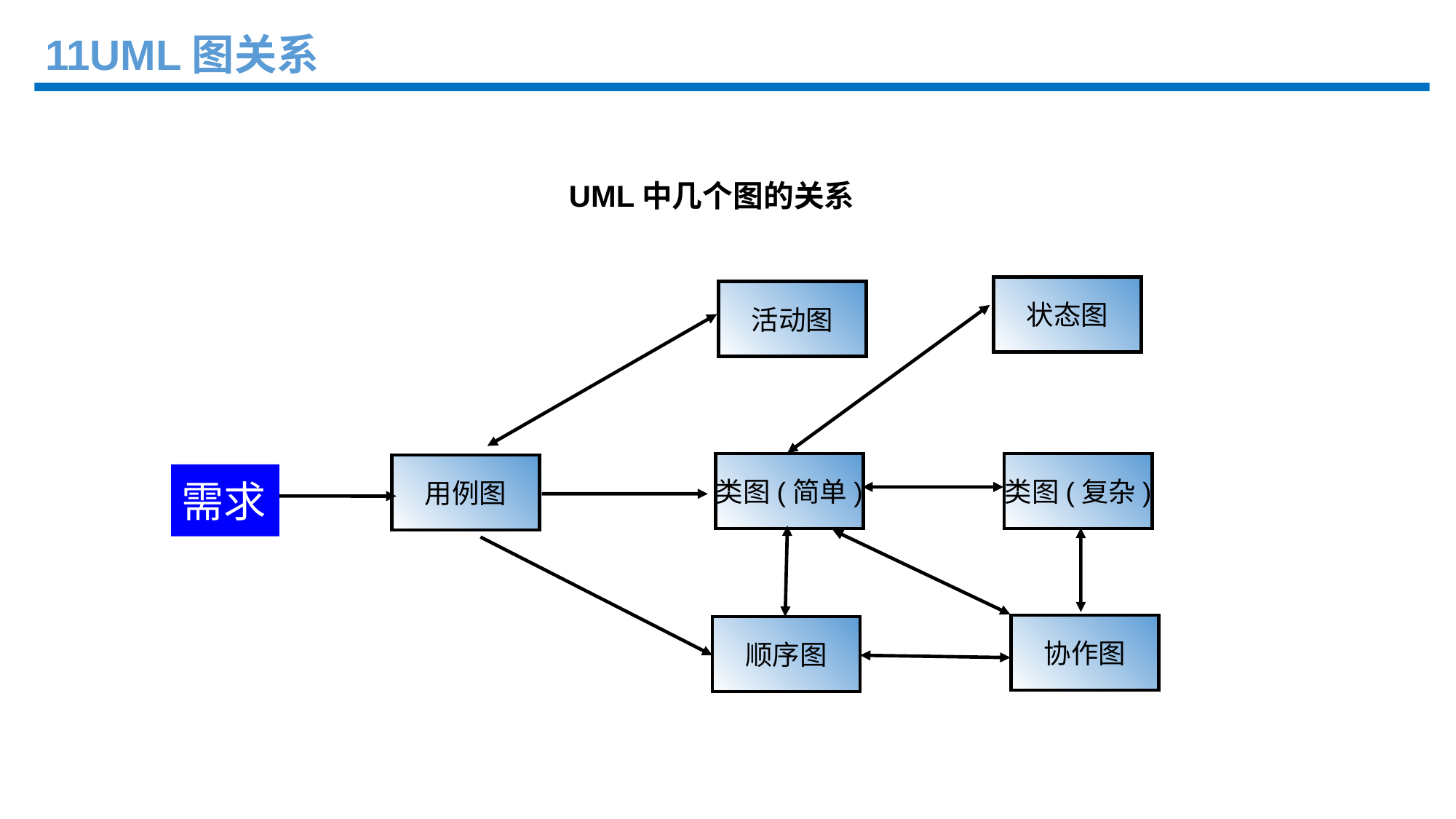

11UML图关系
UML中几个图的关系
状态图
活动图

类图(简单)
类图(复杂)
用例图
需求

协作图
顺序图